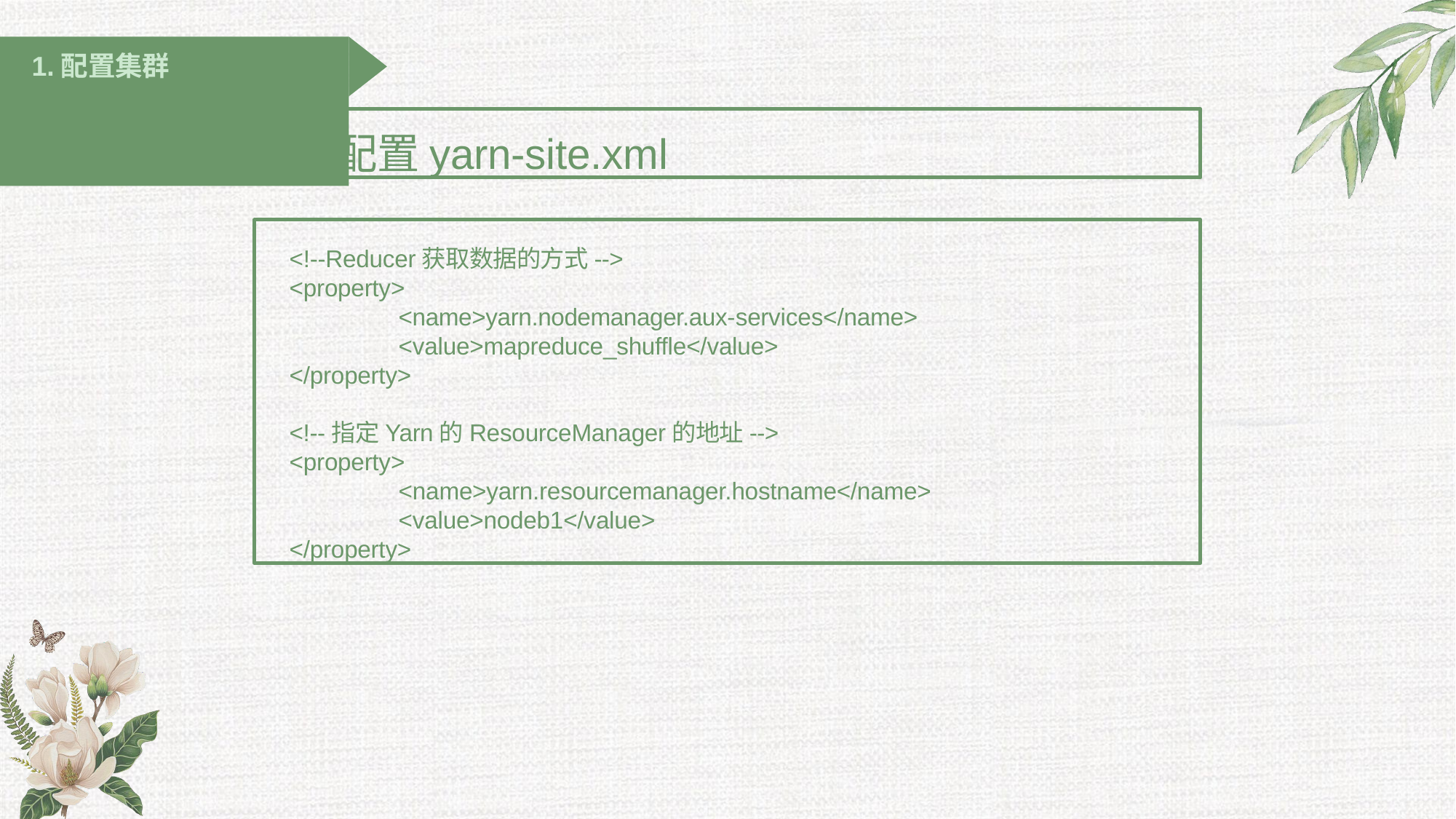

# 1.配置集群
2 配置yarn-site.xml
<!--Reducer获取数据的方式-->
<property>
<name>yarn.nodemanager.aux-services</name>
<value>mapreduce_shuffle</value>
</property>
<!--指定Yarn的ResourceManager的地址-->
<property>
<name>yarn.resourcemanager.hostname</name>
<value>nodeb1</value>
</property>